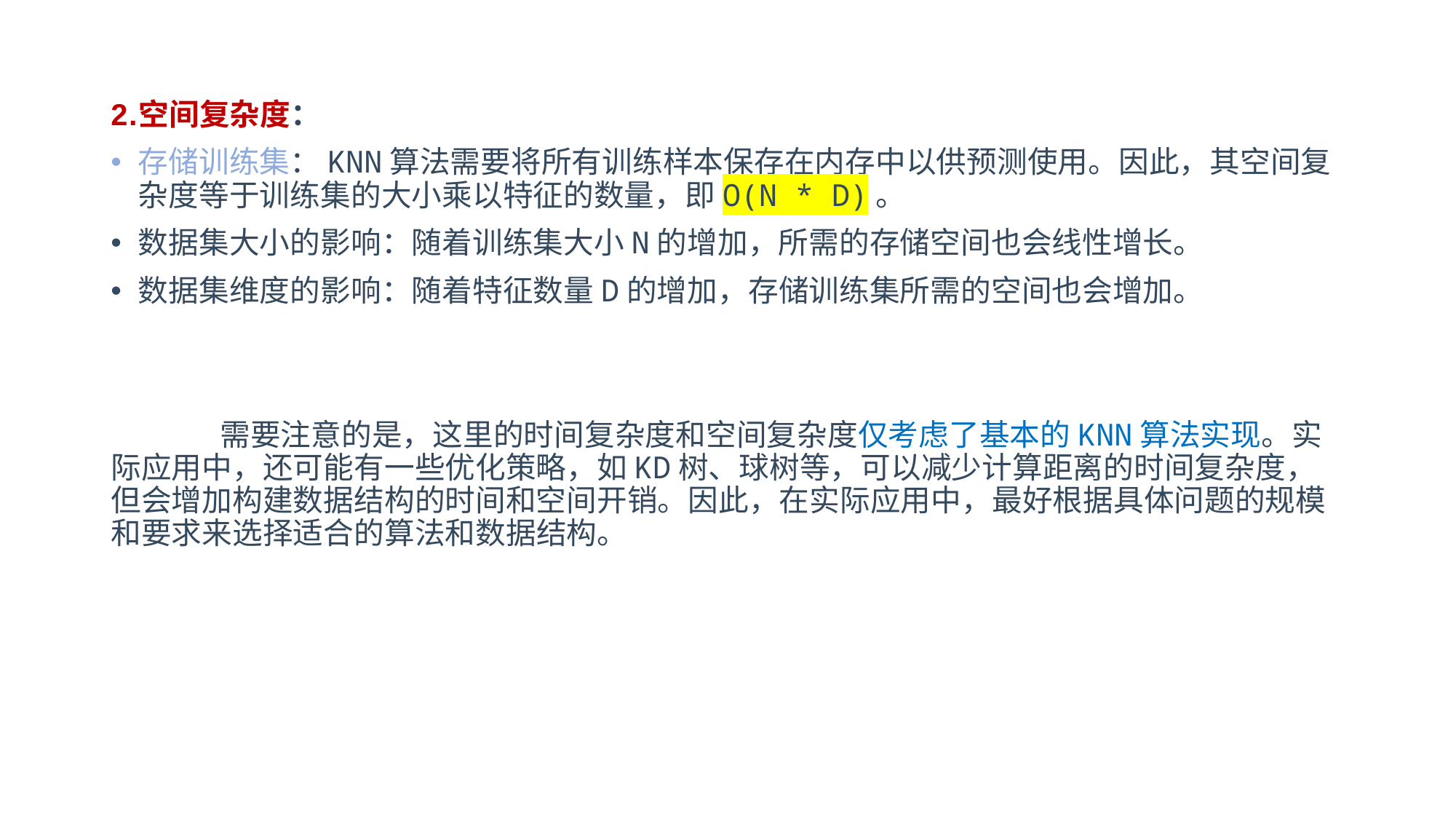

空间复杂度：
存储训练集：KNN算法需要将所有训练样本保存在内存中以供预测使用。因此，其空间复杂度等于训练集的大小乘以特征的数量，即O(N * D)。
数据集大小的影响：随着训练集大小N的增加，所需的存储空间也会线性增长。
数据集维度的影响：随着特征数量D的增加，存储训练集所需的空间也会增加。

	需要注意的是，这里的时间复杂度和空间复杂度仅考虑了基本的KNN算法实现。实际应用中，还可能有一些优化策略，如KD树、球树等，可以减少计算距离的时间复杂度，但会增加构建数据结构的时间和空间开销。因此，在实际应用中，最好根据具体问题的规模和要求来选择适合的算法和数据结构。